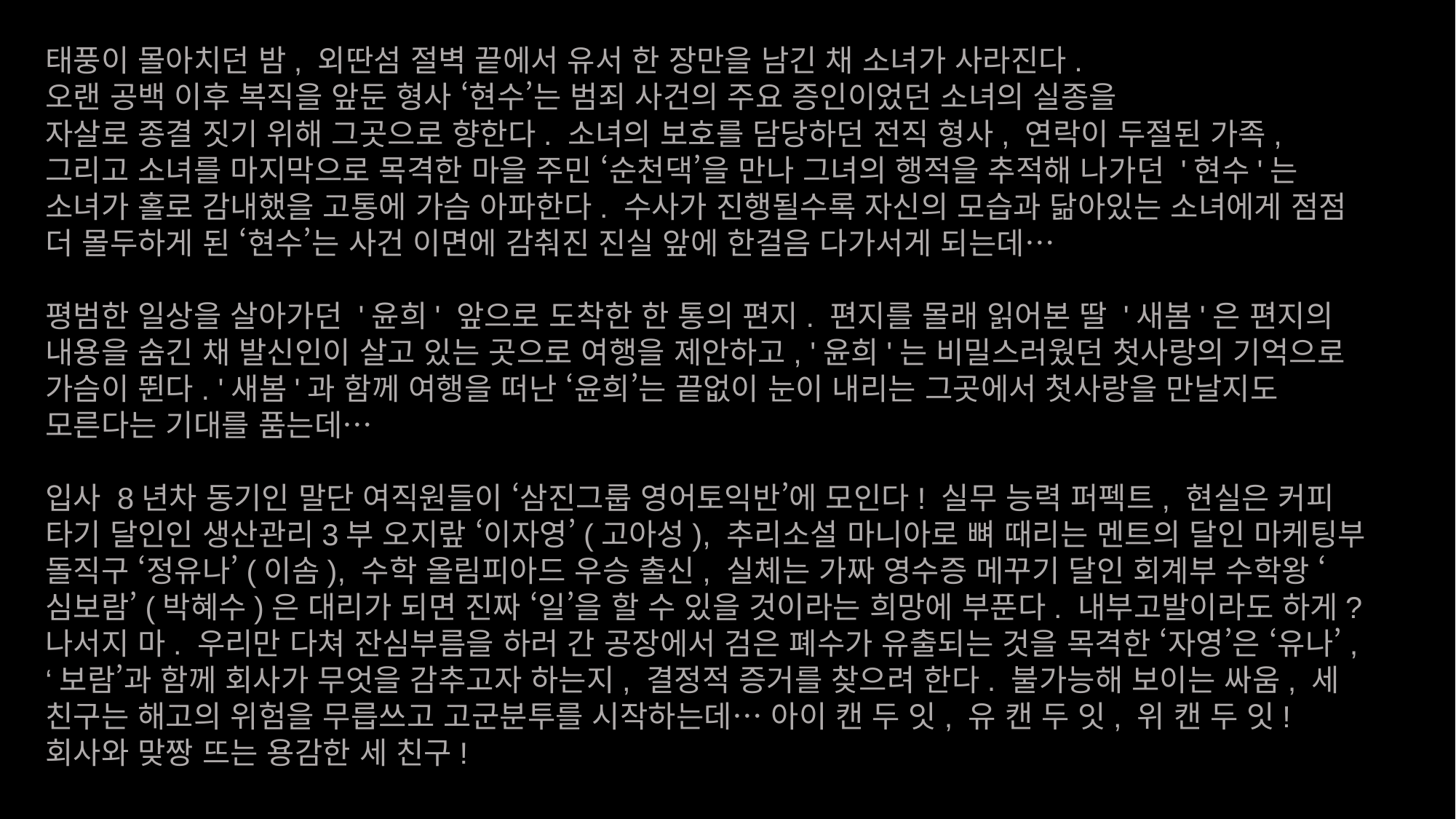

태풍이 몰아치던 밤, 외딴섬 절벽 끝에서 유서 한 장만을 남긴 채 소녀가 사라진다.
오랜 공백 이후 복직을 앞둔 형사 ‘현수’는 범죄 사건의 주요 증인이었던 소녀의 실종을
자살로 종결 짓기 위해 그곳으로 향한다. 소녀의 보호를 담당하던 전직 형사, 연락이 두절된 가족,
그리고 소녀를 마지막으로 목격한 마을 주민 ‘순천댁’을 만나 그녀의 행적을 추적해 나가던 '현수'는 소녀가 홀로 감내했을 고통에 가슴 아파한다. 수사가 진행될수록 자신의 모습과 닮아있는 소녀에게 점점 더 몰두하게 된 ‘현수’는 사건 이면에 감춰진 진실 앞에 한걸음 다가서게 되는데…

평범한 일상을 살아가던 '윤희' 앞으로 도착한 한 통의 편지. 편지를 몰래 읽어본 딸 '새봄'은 편지의 내용을 숨긴 채 발신인이 살고 있는 곳으로 여행을 제안하고, '윤희'는 비밀스러웠던 첫사랑의 기억으로 가슴이 뛴다. '새봄'과 함께 여행을 떠난 ‘윤희’는 끝없이 눈이 내리는 그곳에서 첫사랑을 만날지도 모른다는 기대를 품는데…

입사 8년차 동기인 말단 여직원들이 ‘삼진그룹 영어토익반’에 모인다! 실무 능력 퍼펙트, 현실은 커피 타기 달인인 생산관리3부 오지랖 ‘이자영’(고아성), 추리소설 마니아로 뼈 때리는 멘트의 달인 마케팅부 돌직구 ‘정유나’(이솜), 수학 올림피아드 우승 출신, 실체는 가짜 영수증 메꾸기 달인 회계부 수학왕 ‘심보람’(박혜수)은 대리가 되면 진짜 ‘일’을 할 수 있을 것이라는 희망에 부푼다. 내부고발이라도 하게? 나서지 마. 우리만 다쳐 잔심부름을 하러 간 공장에서 검은 폐수가 유출되는 것을 목격한 ‘자영’은 ‘유나’, ‘보람’과 함께 회사가 무엇을 감추고자 하는지, 결정적 증거를 찾으려 한다. 불가능해 보이는 싸움, 세 친구는 해고의 위험을 무릅쓰고 고군분투를 시작하는데… 아이 캔 두 잇, 유 캔 두 잇, 위 캔 두 잇! 회사와 맞짱 뜨는 용감한 세 친구!